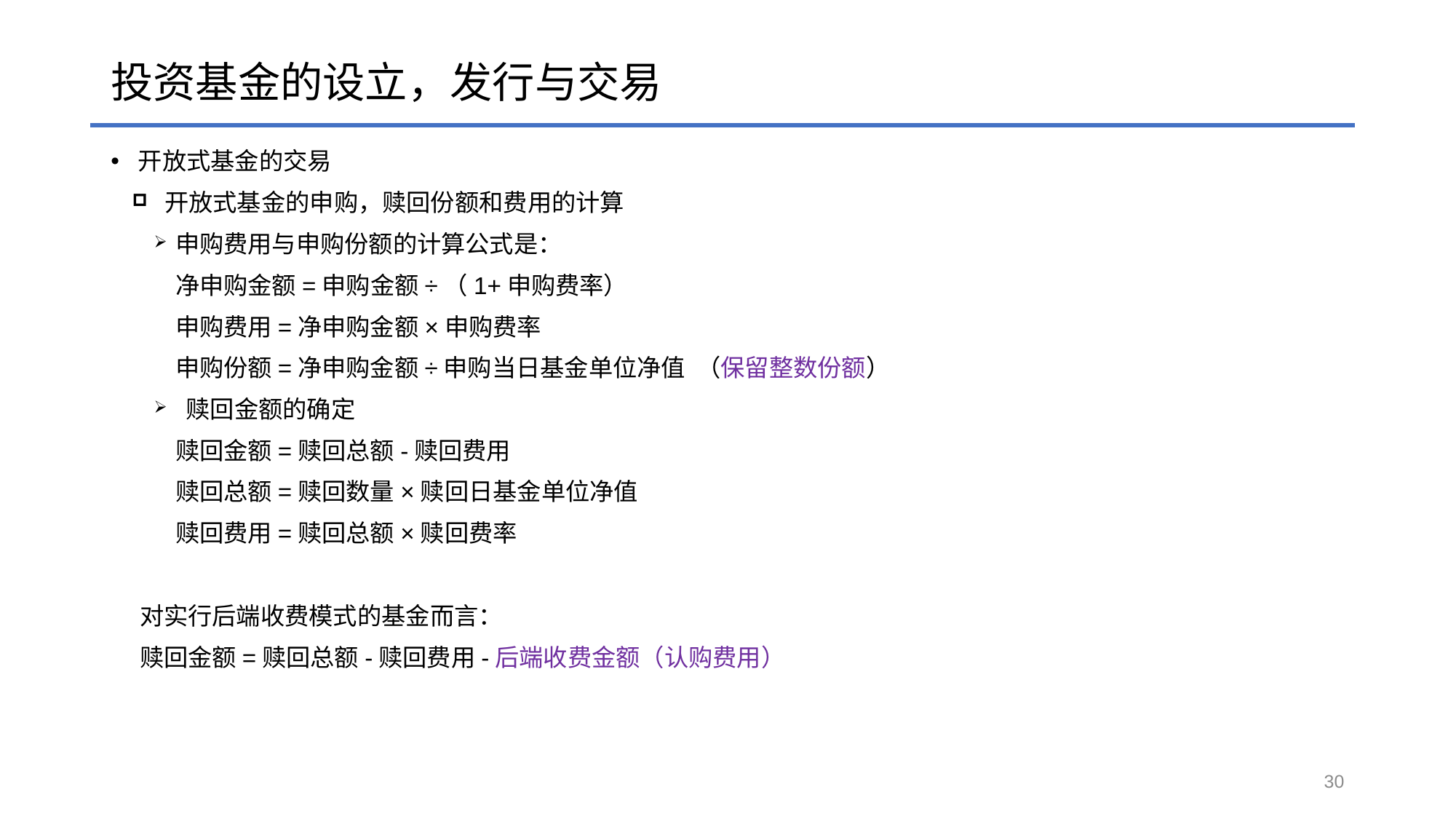

# 投资基金的设立，发行与交易
开放式基金的交易
开放式基金的申购，赎回份额和费用的计算
申购费用与申购份额的计算公式是：
净申购金额=申购金额÷（1+申购费率）
申购费用=净申购金额×申购费率
申购份额=净申购金额÷申购当日基金单位净值  （保留整数份额）
赎回金额的确定
赎回金额=赎回总额-赎回费用
赎回总额=赎回数量×赎回日基金单位净值
赎回费用=赎回总额×赎回费率

对实行后端收费模式的基金而言：
赎回金额=赎回总额-赎回费用-后端收费金额（认购费用）
30